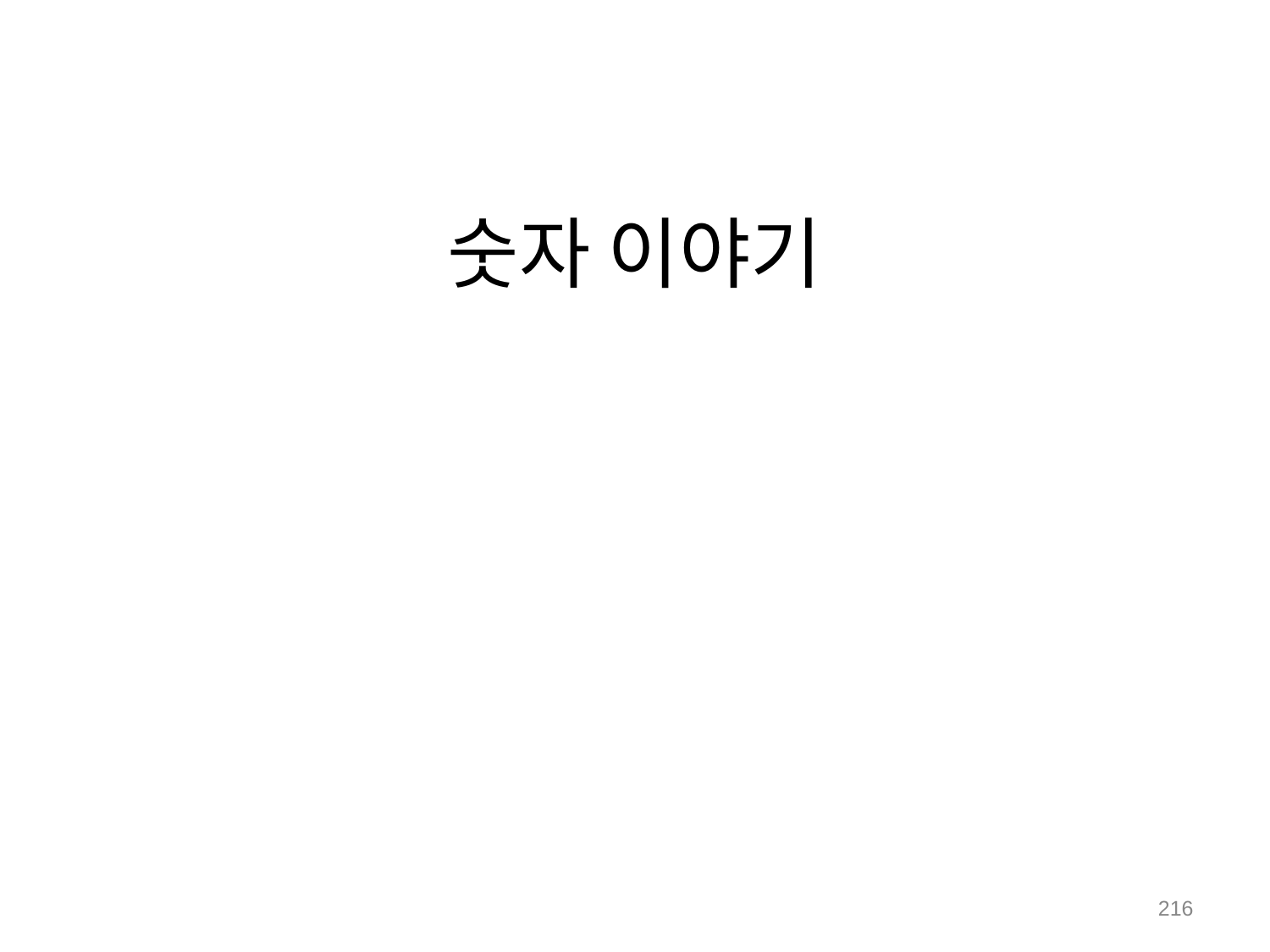

# 숫자 이야기
math 모듈
fractions 모듈
decimal 모듈
random 모듈
216